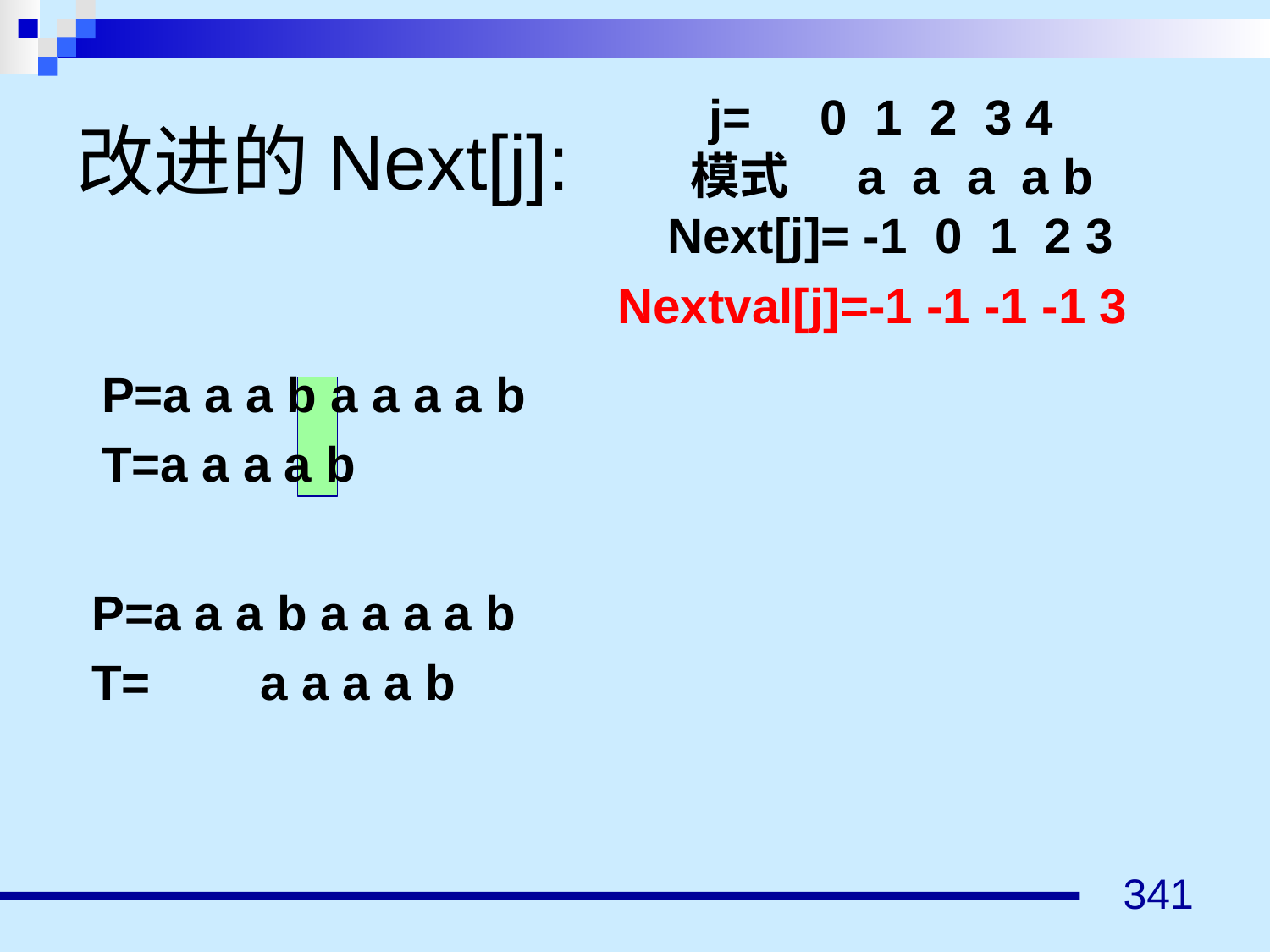

# 改进的Next[j]:
   j=     0  1  2  3 4
 模式     a  a  a  a b
Next[j]= -1  0  1  2 3
Nextval[j]=-1 -1 -1 -1 3

P=a a a b a a a a b

T=a a a a b
P=a a a b a a a a b
T=        a a a a b
341